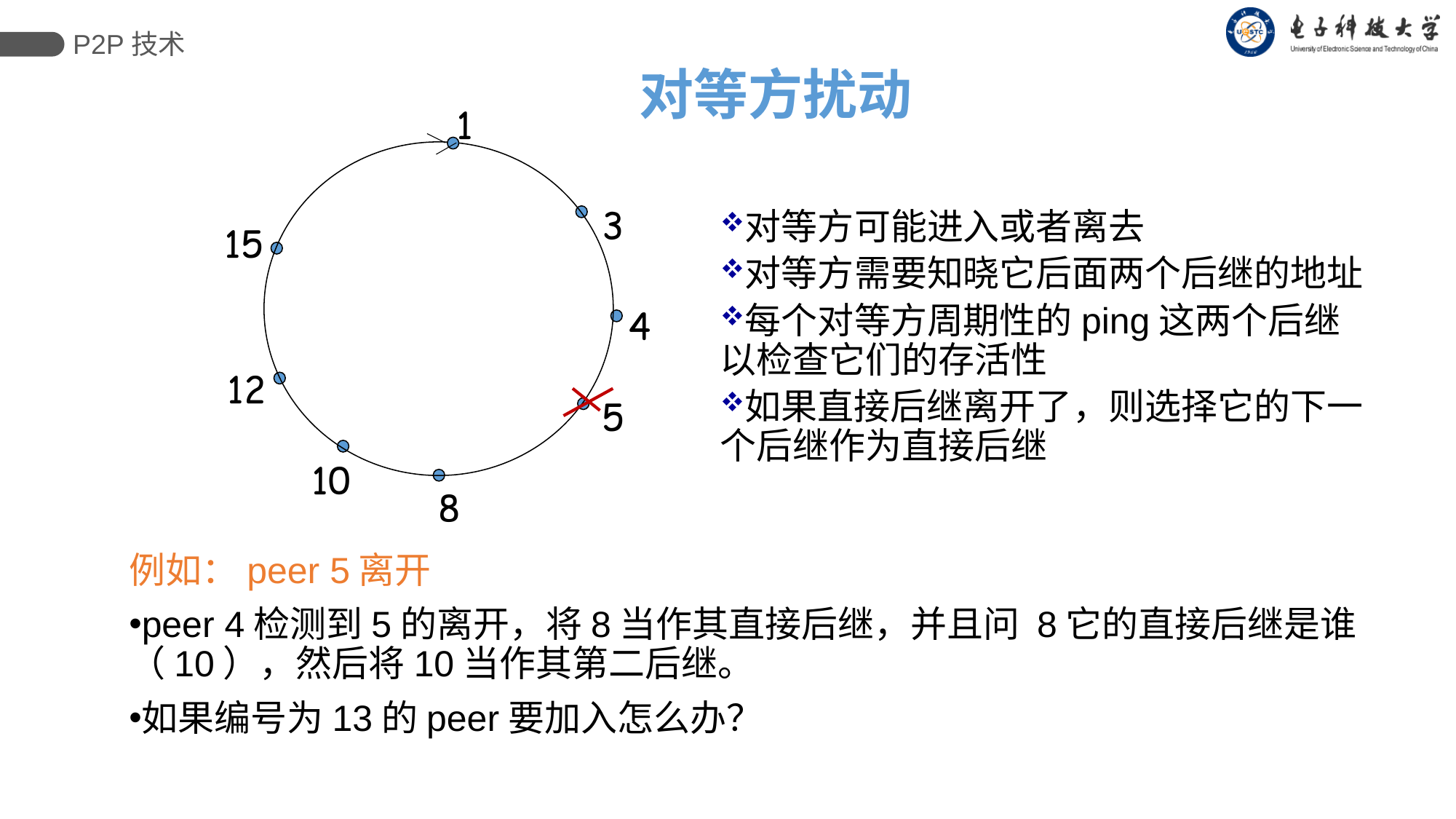

P2P技术
# 对等方扰动
1

3

15

4

12

5

10

8
对等方可能进入或者离去
对等方需要知晓它后面两个后继的地址
每个对等方周期性的ping这两个后继以检查它们的存活性
如果直接后继离开了，则选择它的下一个后继作为直接后继

例如：peer 5离开
peer 4检测到5的离开，将8当作其直接后继，并且问 8它的直接后继是谁（10），然后将10当作其第二后继。
如果编号为13的peer要加入怎么办？